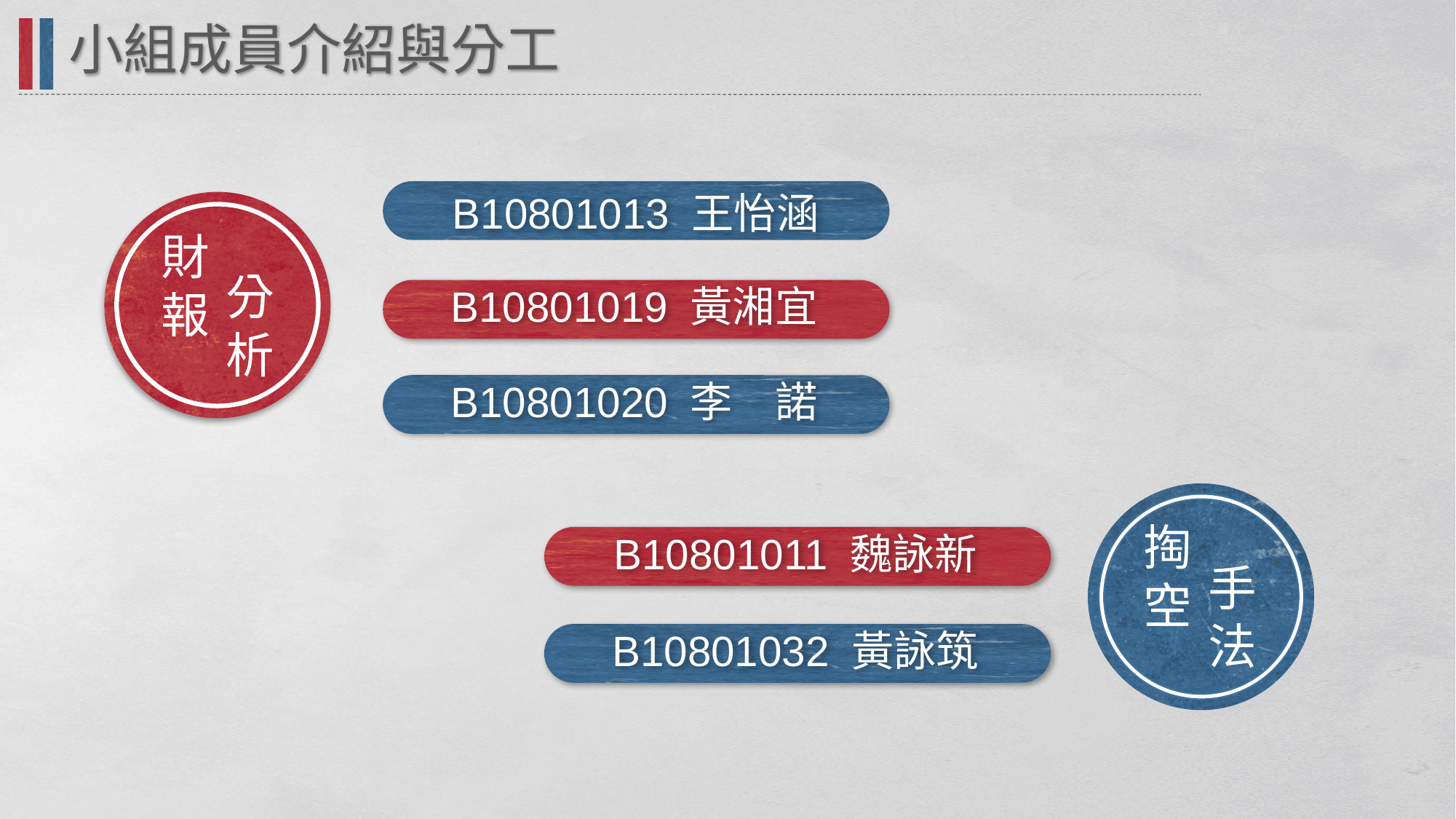

小組成員介紹與分工

B10801013 王怡涵

財報
分析
B10801019 黃湘宜

B10801020 李　諾

掏空
B10801011 魏詠新

手法
B10801032 黃詠筑